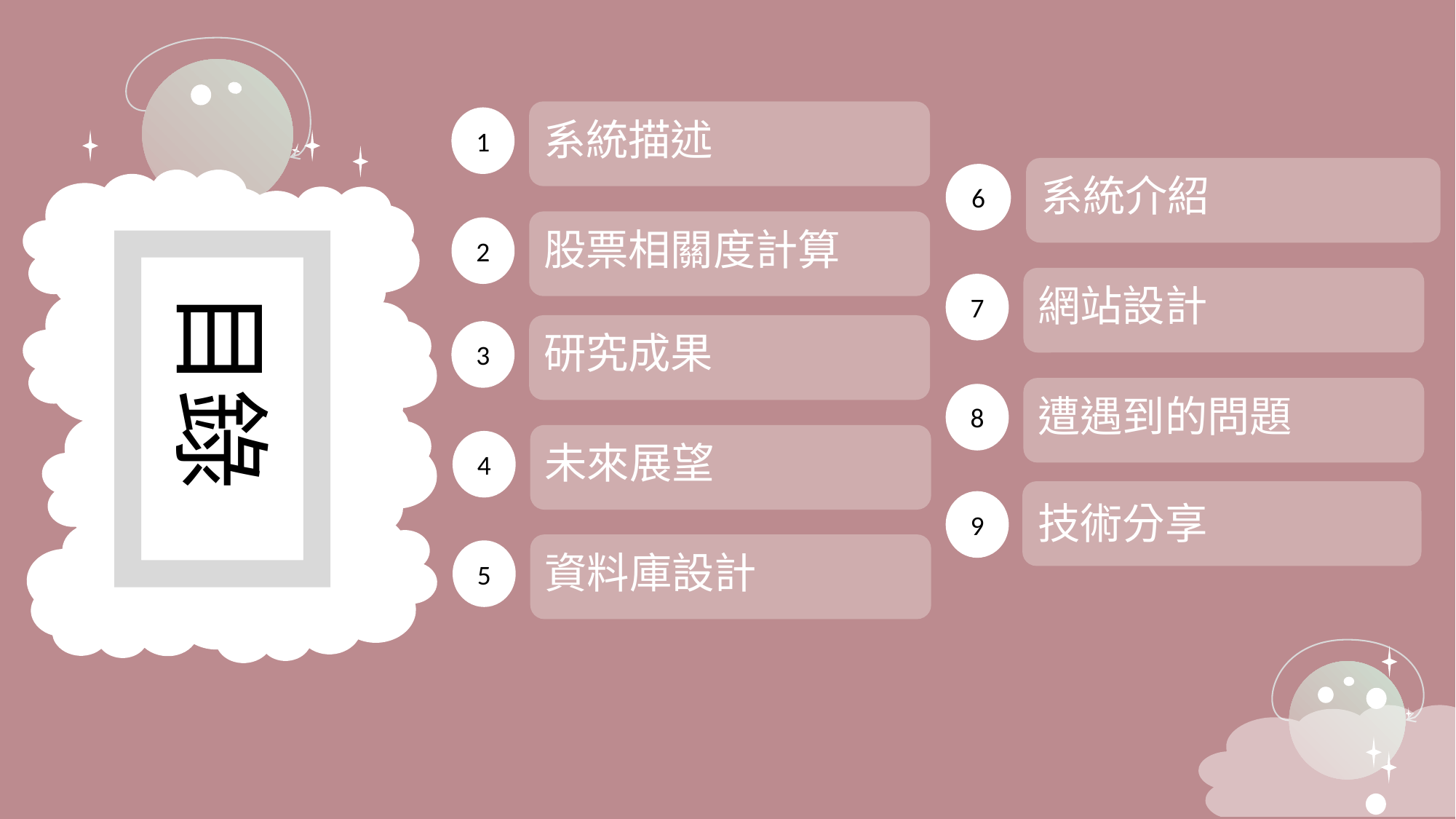

系統描述
1

目錄

系統介紹
6

股票相關度計算
2

網站設計
7

研究成果
3

遭遇到的問題
8

未來展望
4

技術分享
9

資料庫設計
5